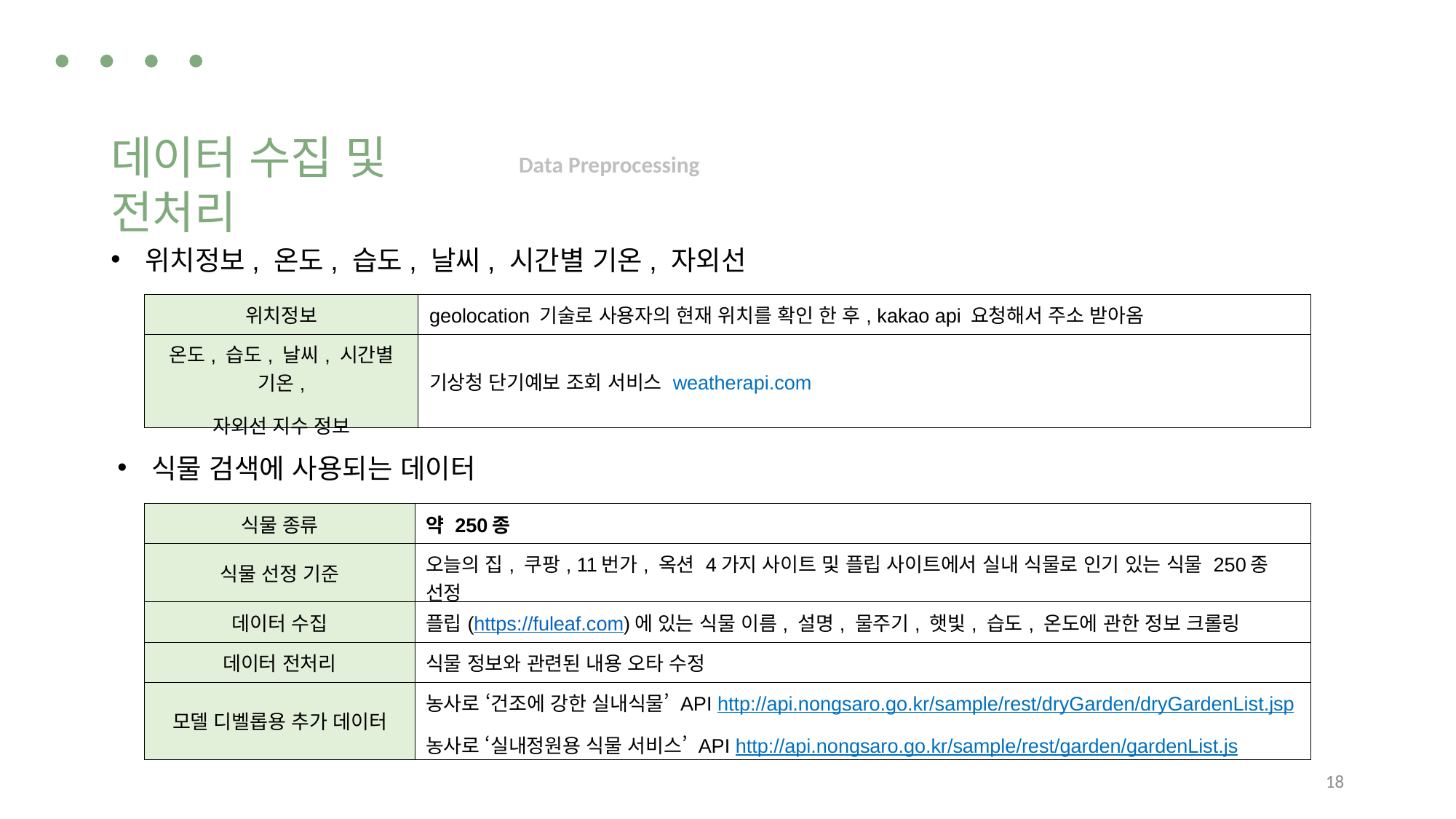

데이터 수집 및 전처리
Data Preprocessing
위치정보, 온도, 습도, 날씨, 시간별 기온, 자외선 지수 API
| 위치정보 | geolocation 기술로 사용자의 현재 위치를 확인 한 후, kakao api 요청해서 주소 받아옴 |
| --- | --- |
| 온도, 습도, 날씨, 시간별 기온, 자외선 지수 정보 | 기상청 단기예보 조회 서비스 weatherapi.com |
식물 검색에 사용되는 데이터
| 식물 종류 | 약 250종 |
| --- | --- |
| 식물 선정 기준 | 오늘의 집, 쿠팡, 11번가, 옥션 4가지 사이트 및 플립 사이트에서 실내 식물로 인기 있는 식물 250종 선정 |
| 데이터 수집 | 플립(https://fuleaf.com)에 있는 식물 이름, 설명, 물주기, 햇빛, 습도, 온도에 관한 정보 크롤링 |
| 데이터 전처리 | 식물 정보와 관련된 내용 오타 수정 |
| 모델 디벨롭용 추가 데이터 | 농사로 ‘건조에 강한 실내식물’ API http://api.nongsaro.go.kr/sample/rest/dryGarden/dryGardenList.jsp 농사로 ‘실내정원용 식물 서비스’ API http://api.nongsaro.go.kr/sample/rest/garden/gardenList.js |
18